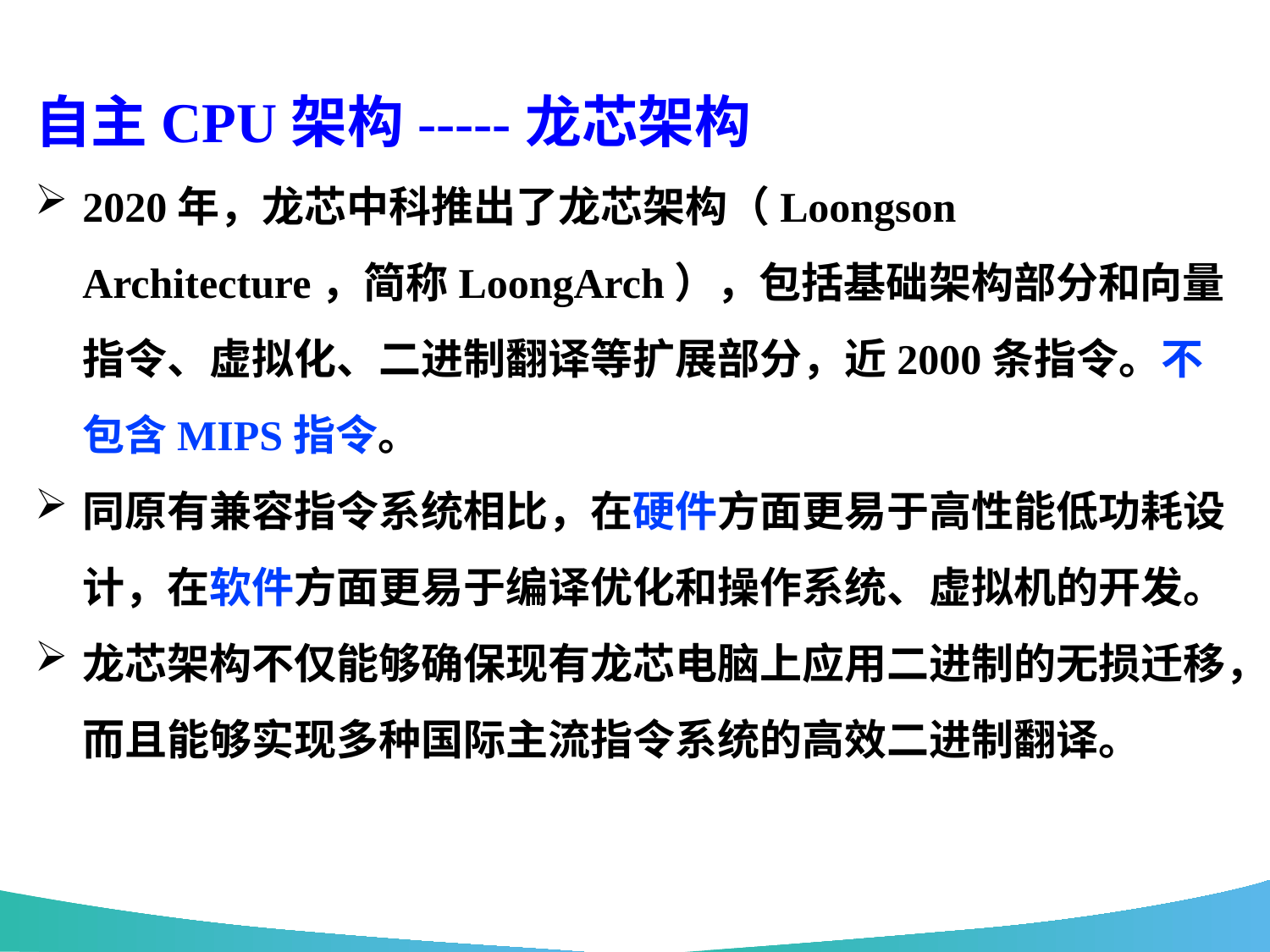

自主CPU架构-----龙芯架构
2020年，龙芯中科推出了龙芯架构（Loongson Architecture，简称LoongArch），包括基础架构部分和向量指令、虚拟化、二进制翻译等扩展部分，近2000条指令。不包含MIPS指令。
同原有兼容指令系统相比，在硬件方面更易于高性能低功耗设计，在软件方面更易于编译优化和操作系统、虚拟机的开发。
龙芯架构不仅能够确保现有龙芯电脑上应用二进制的无损迁移，而且能够实现多种国际主流指令系统的高效二进制翻译。